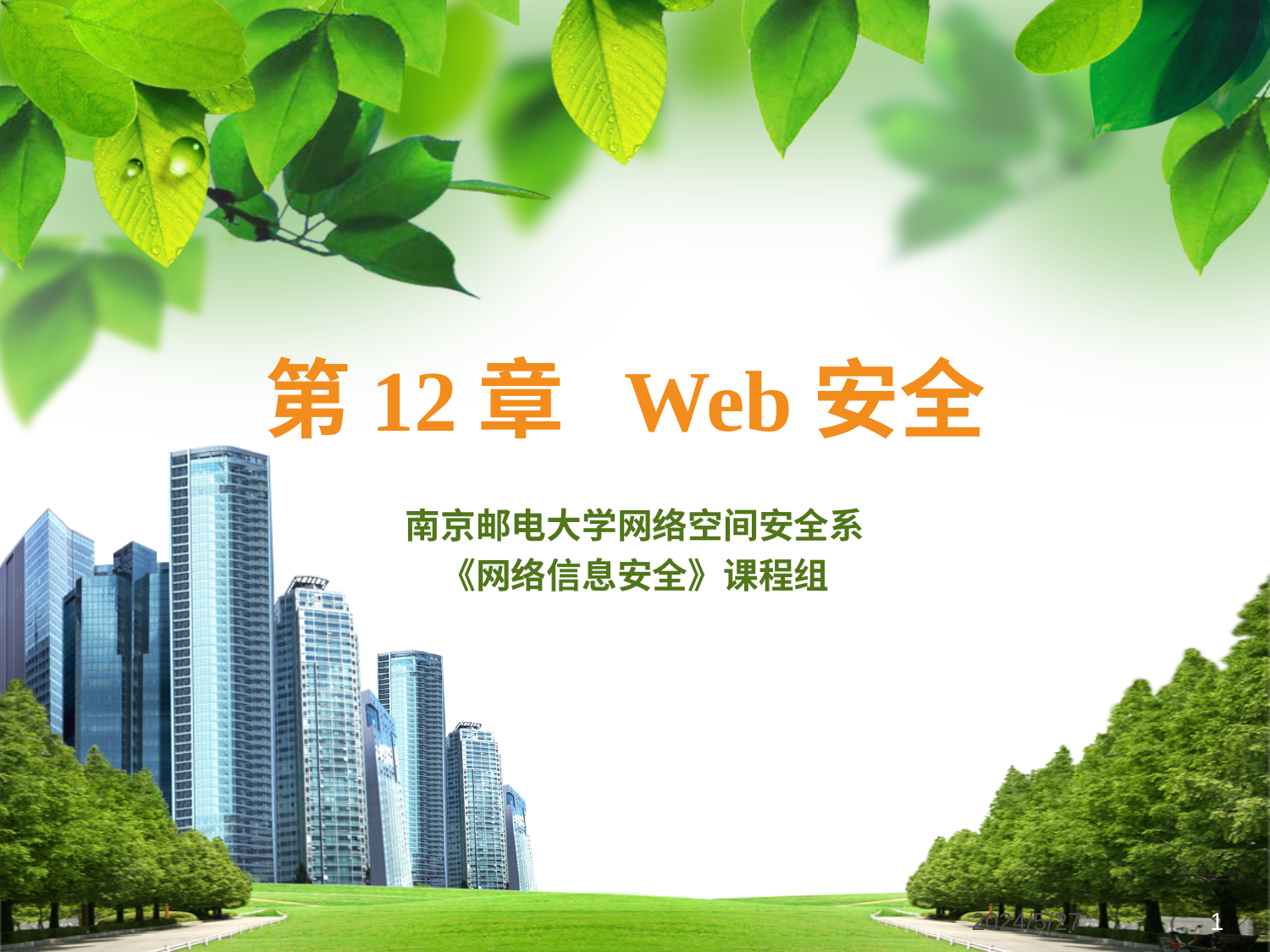

# 第12章  Web安全
南京邮电大学网络空间安全系
《网络信息安全》课程组
2024/5/27
1